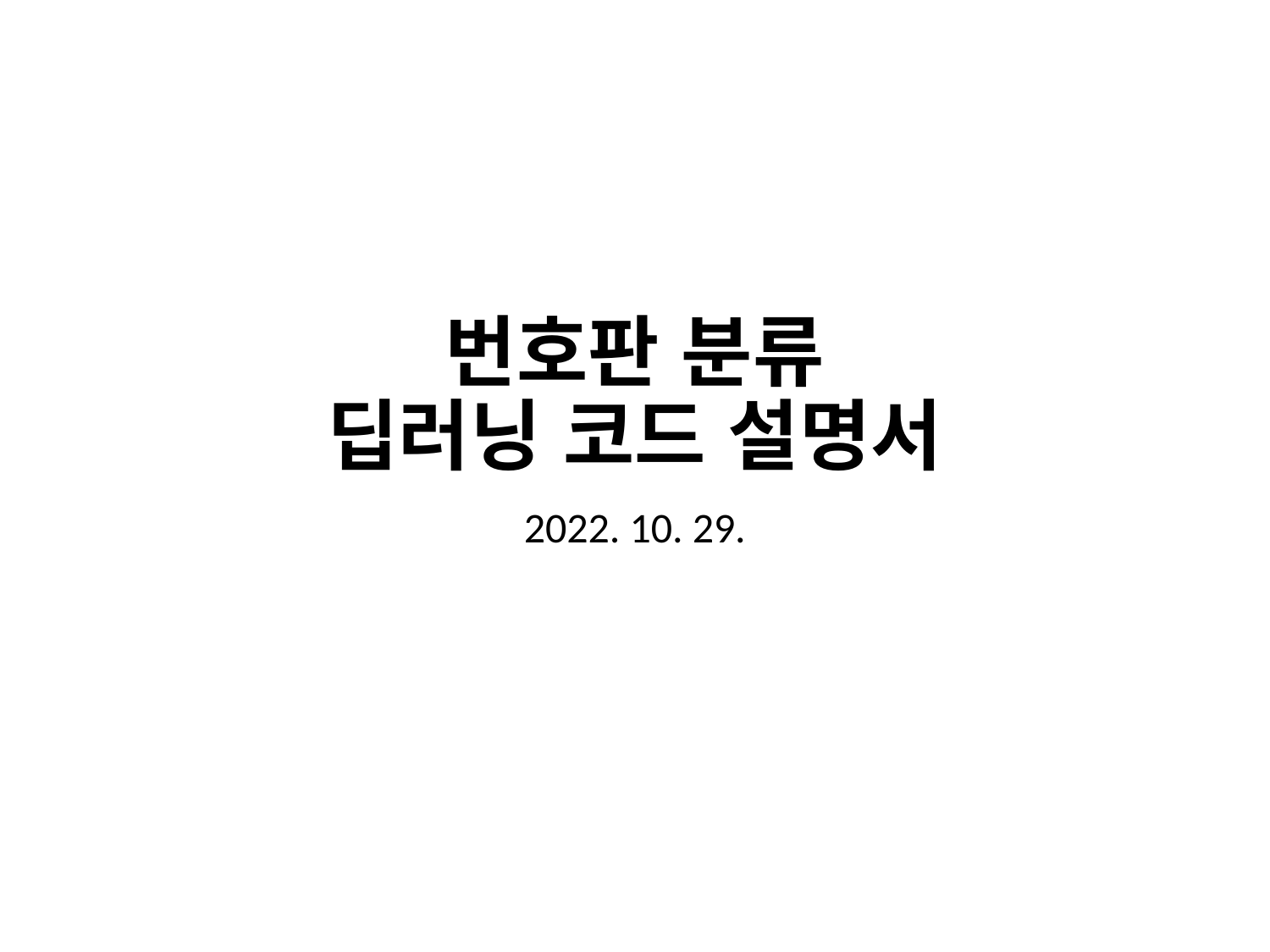

# 번호판 분류 딥러닝 코드 설명서
2022. 10. 29.